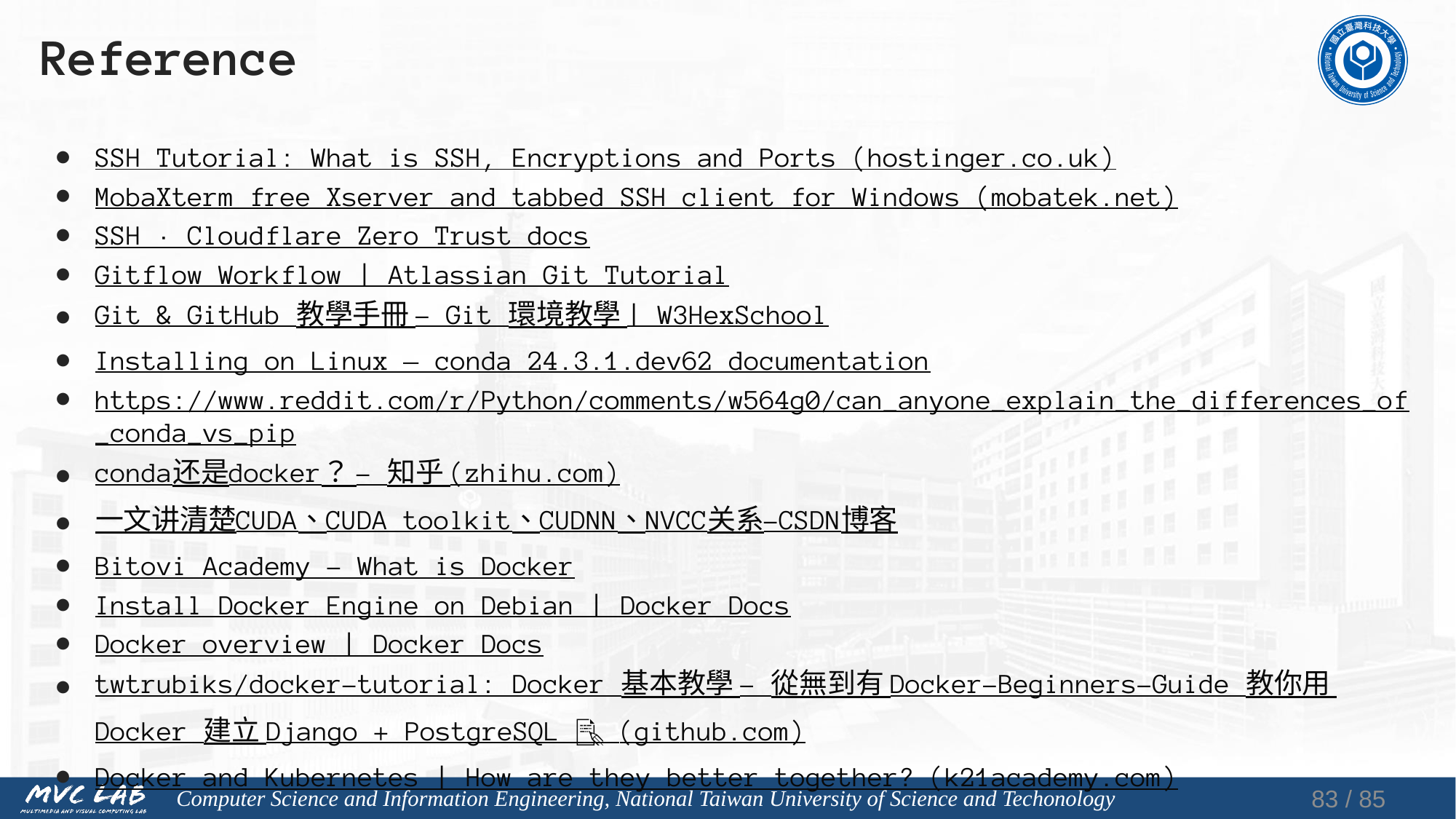

# Reference
SSH Tutorial: What is SSH, Encryptions and Ports (hostinger.co.uk)
MobaXterm free Xserver and tabbed SSH client for Windows (mobatek.net)
SSH · Cloudflare Zero Trust docs
Gitflow Workflow | Atlassian Git Tutorial
Git & GitHub 教學手冊 - Git 環境教學 | W3HexSchool
Installing on Linux — conda 24.3.1.dev62 documentation
https://www.reddit.com/r/Python/comments/w564g0/can_anyone_explain_the_differences_of_conda_vs_pip
conda还是docker？ - 知乎 (zhihu.com)
一文讲清楚CUDA、CUDA toolkit、CUDNN、NVCC关系-CSDN博客
Bitovi Academy - What is Docker
Install Docker Engine on Debian | Docker Docs
Docker overview | Docker Docs
twtrubiks/docker-tutorial: Docker 基本教學 - 從無到有 Docker-Beginners-Guide 教你用 Docker 建立 Django + PostgreSQL 📝 (github.com)
Docker and Kubernetes | How are they better together? (k21academy.com)
83 / 85